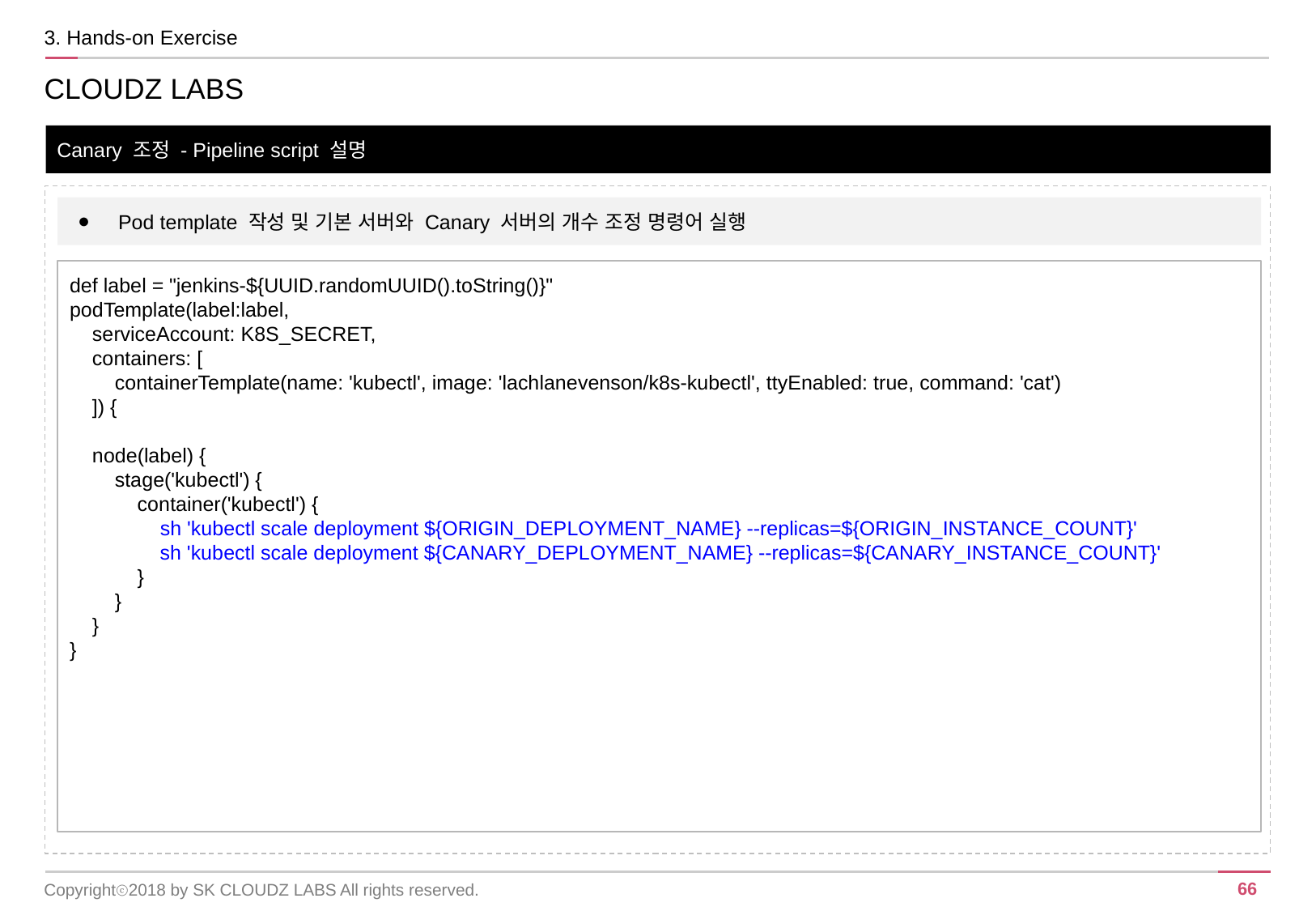

3. Hands-on Exercise

CLOUDZ LABS
Canary 조정 - Pipeline script 설명
Pod template 작성 및 기본 서버와 Canary 서버의 개수 조정 명령어 실행
def label = "jenkins-${UUID.randomUUID().toString()}"
podTemplate(label:label,
    serviceAccount: K8S_SECRET,
    containers: [
        containerTemplate(name: 'kubectl', image: 'lachlanevenson/k8s-kubectl', ttyEnabled: true, command: 'cat')
    ]) {
    node(label) {
        stage('kubectl') {
            container('kubectl') {
                sh 'kubectl scale deployment ${ORIGIN_DEPLOYMENT_NAME} --replicas=${ORIGIN_INSTANCE_COUNT}'
                sh 'kubectl scale deployment ${CANARY_DEPLOYMENT_NAME} --replicas=${CANARY_INSTANCE_COUNT}'
            }
        }
    }
}
Copyrightⓒ2018 by SK CLOUDZ LABS All rights reserved.